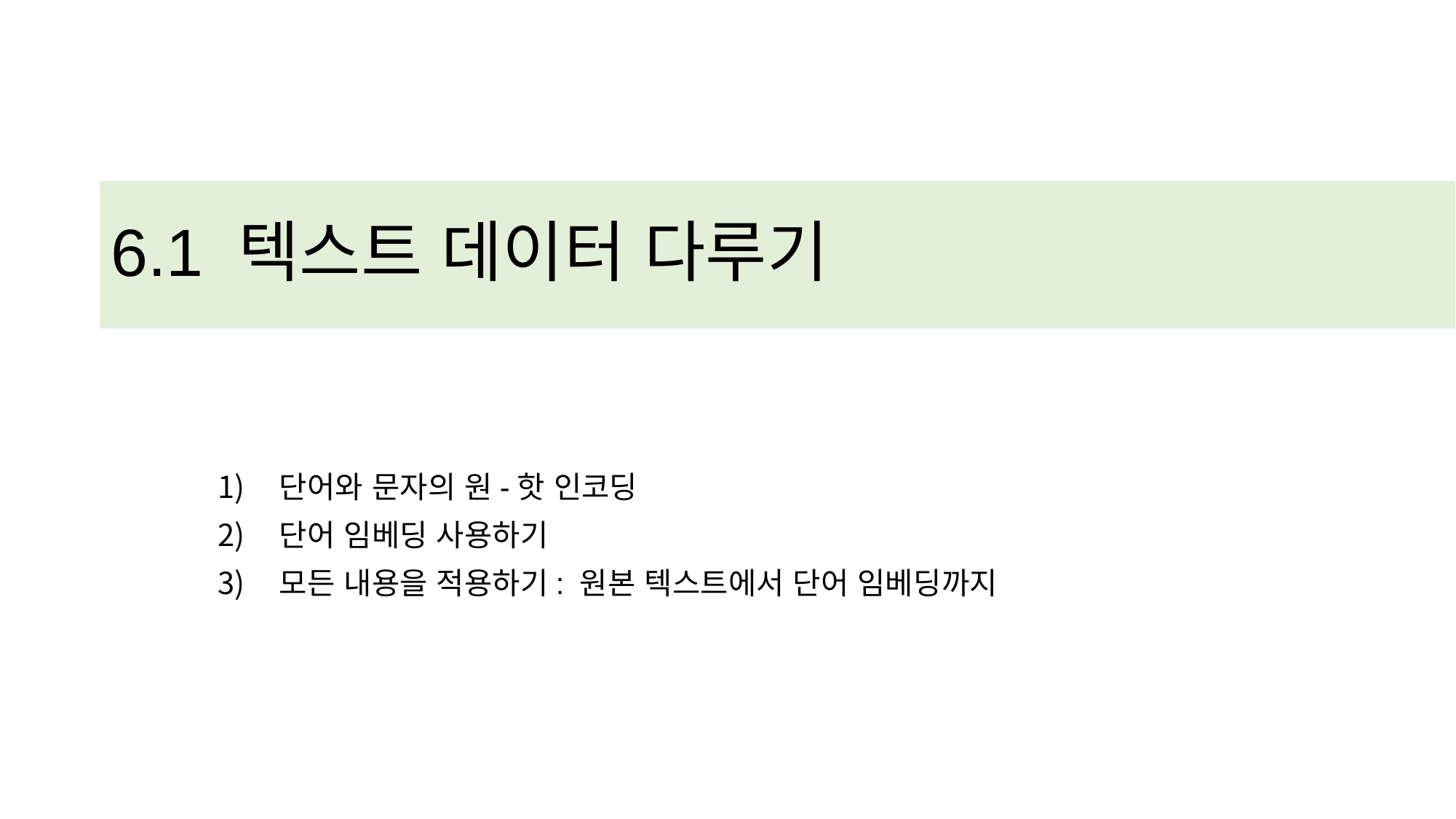

# 6.1 텍스트 데이터 다루기
단어와 문자의 원-핫 인코딩
단어 임베딩 사용하기
모든 내용을 적용하기: 원본 텍스트에서 단어 임베딩까지